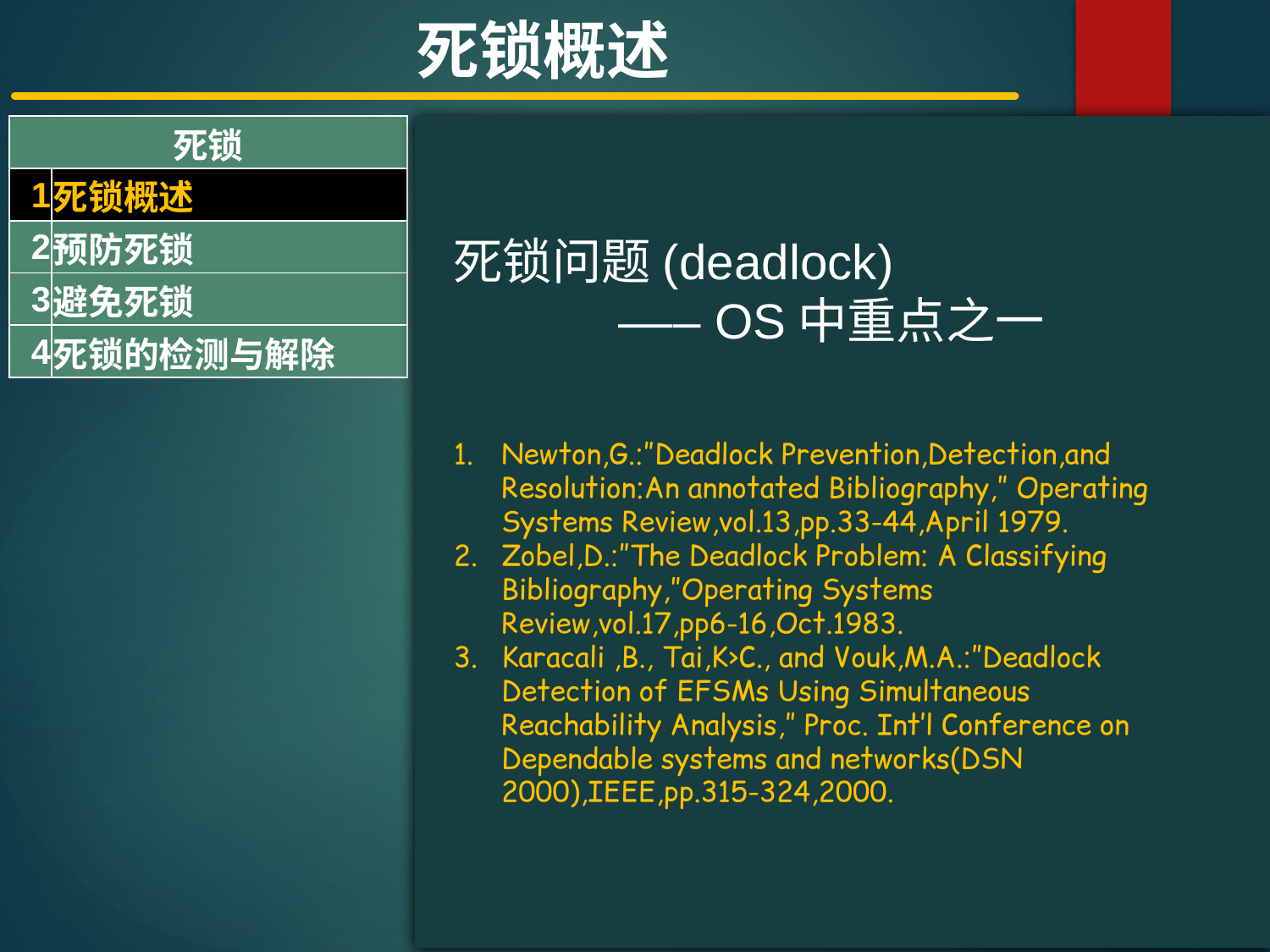

死锁概述
| 死锁 |  |
| --- | --- |
| 1 | 死锁概述 |
| 2 | 预防死锁 |
| 3 | 避免死锁 |
| 4 | 死锁的检测与解除 |
#
死锁问题(deadlock)
            ––– OS中重点之一

Newton,G.:”Deadlock Prevention,Detection,and Resolution:An annotated Bibliography,” Operating Systems Review,vol.13,pp.33-44,April 1979.
Zobel,D.:”The Deadlock Problem: A Classifying Bibliography,”Operating Systems Review,vol.17,pp6-16,Oct.1983.
Karacali ,B., Tai,K>C., and Vouk,M.A.:”Deadlock Detection of EFSMs Using Simultaneous Reachability Analysis,” Proc. Int’l Conference on Dependable systems and networks(DSN 2000),IEEE,pp.315-324,2000.